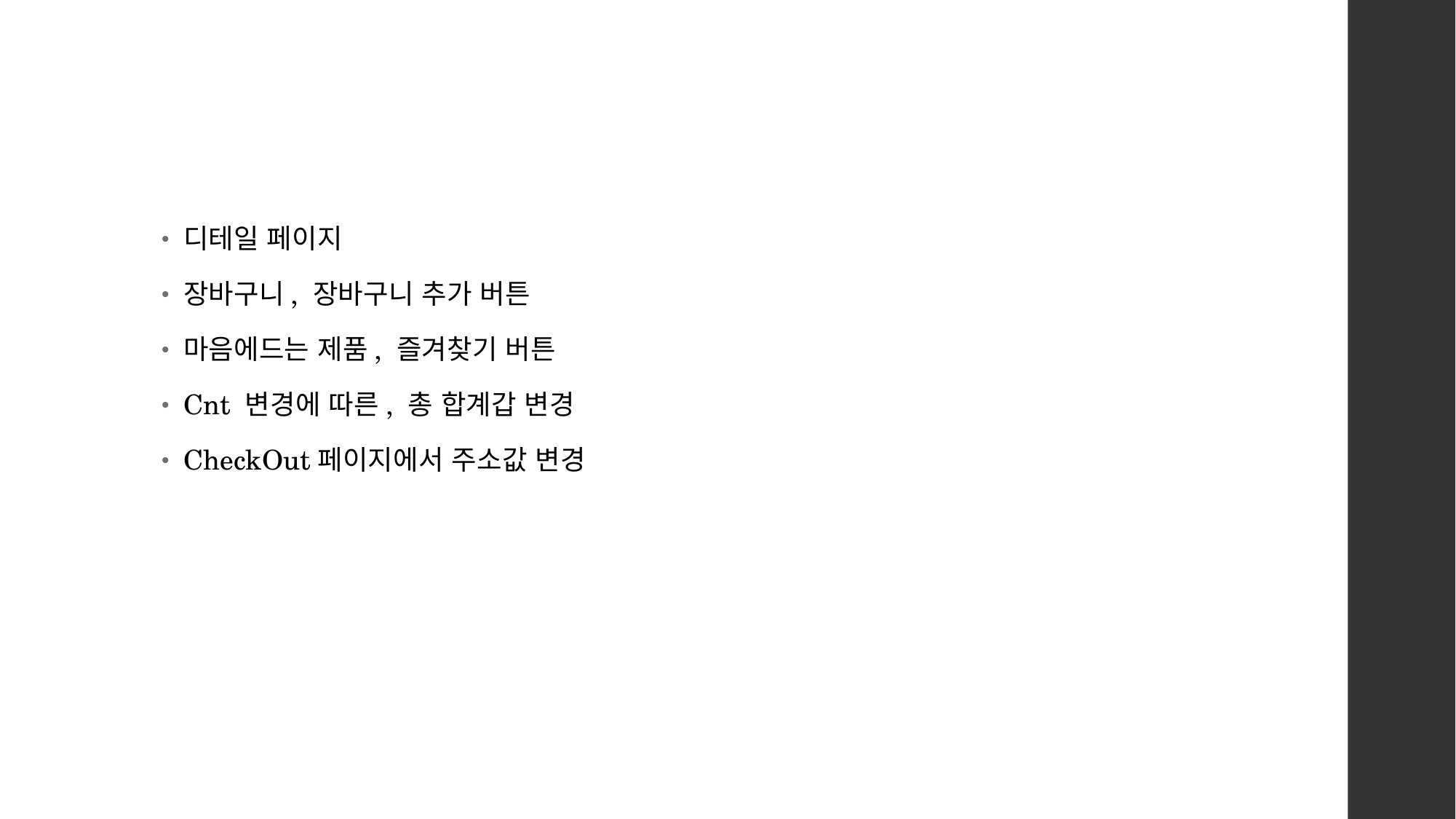

#
디테일 페이지
장바구니, 장바구니 추가 버튼
마음에드는 제품, 즐겨찾기 버튼
Cnt 변경에 따른, 총 합계갑 변경
CheckOut페이지에서 주소값 변경